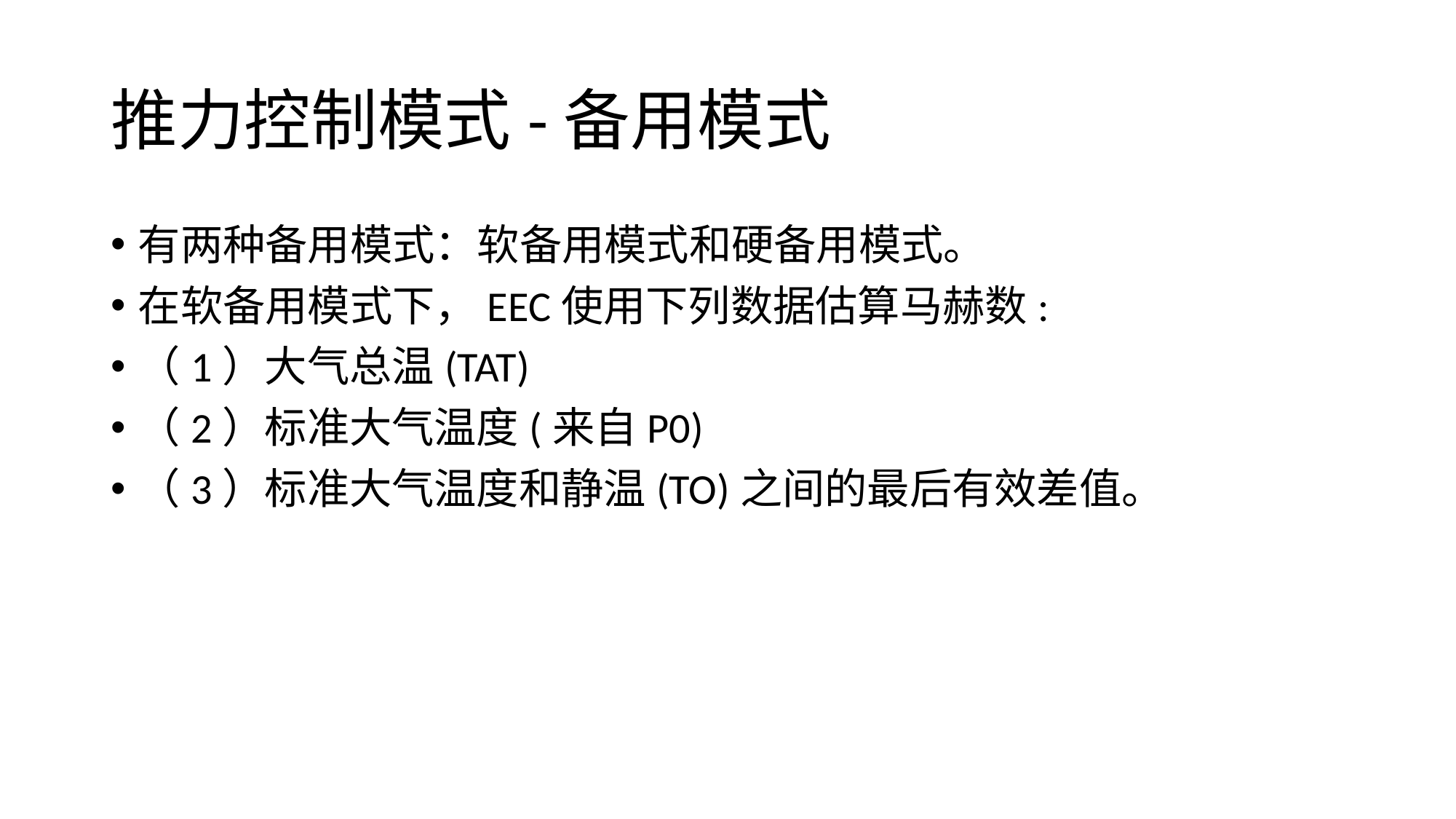

# 推力控制模式-备用模式
有两种备用模式：软备用模式和硬备用模式。
在软备用模式下，EEC使用下列数据估算马赫数:
（1）大气总温(TAT)
（2）标准大气温度(来自P0)
（3）标准大气温度和静温(TO)之间的最后有效差值。